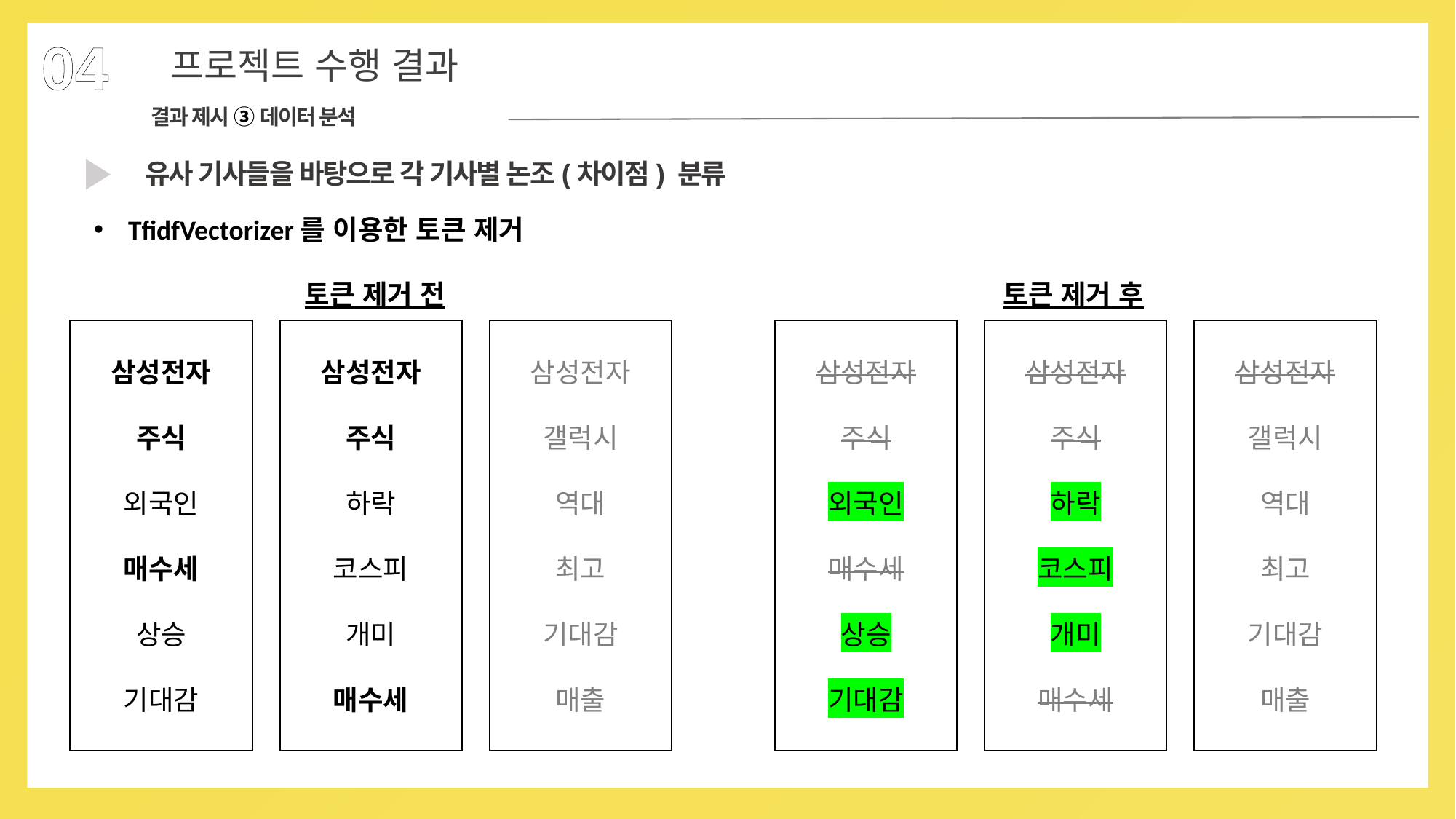

04
프로젝트 수행 결과
결과 제시 ③ 데이터 분석
▶
유사 기사들을 바탕으로 각 기사별 논조(차이점) 분류
TfidfVectorizer를 이용한 토큰 제거
토큰 제거 전
토큰 제거 후
삼성전자

주식

외국인

매수세

상승

기대감
삼성전자

주식

하락

코스피

개미

매수세
삼성전자

갤럭시

역대

최고

기대감

매출
삼성전자

주식

외국인

매수세

상승

기대감
삼성전자

주식

하락

코스피

개미

매수세
삼성전자

갤럭시

역대

최고

기대감

매출